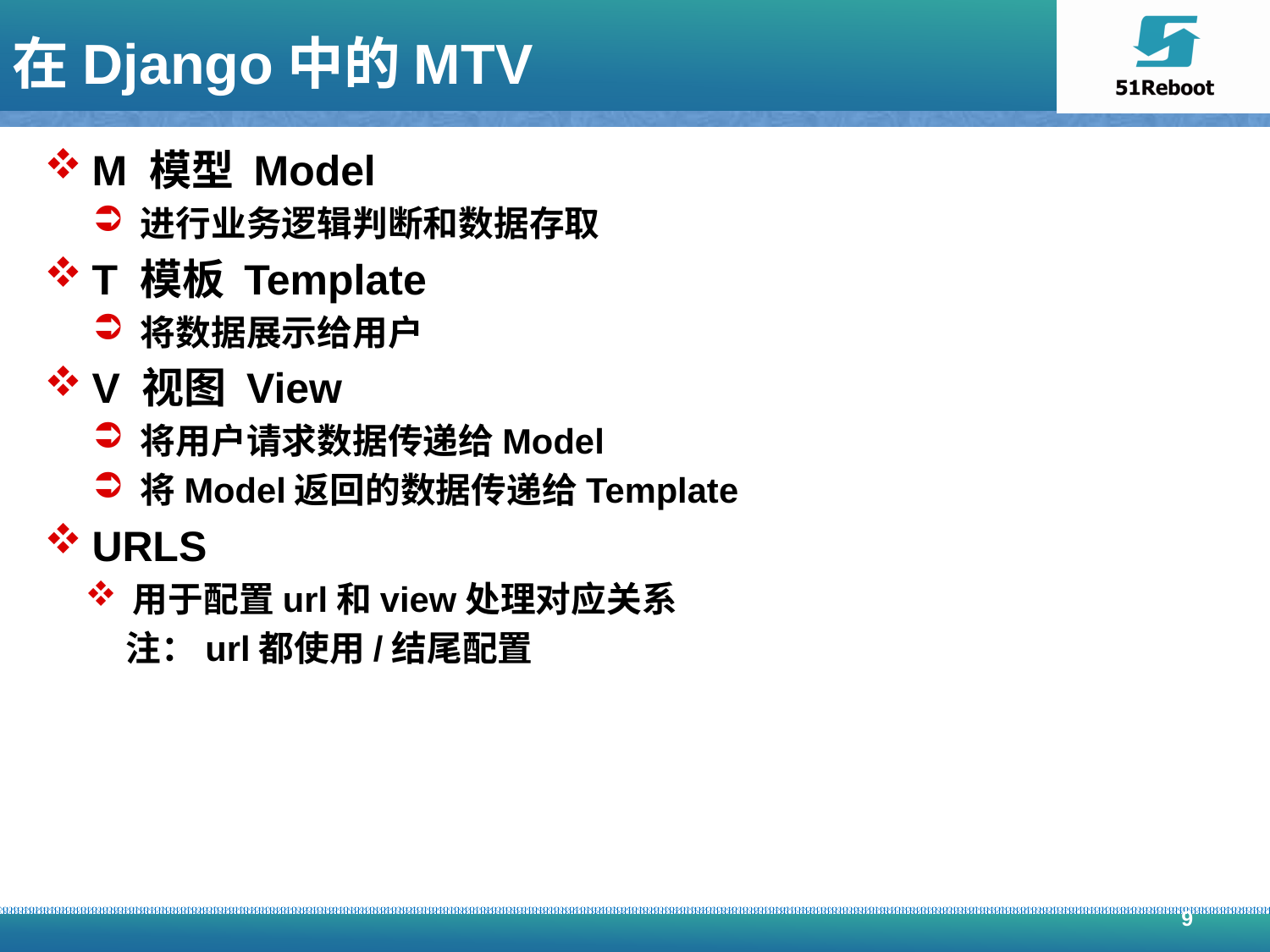

# 在Django中的MTV
M 模型 Model
进行业务逻辑判断和数据存取
T 模板 Template
将数据展示给用户
V 视图 View
将用户请求数据传递给Model
将Model返回的数据传递给Template
URLS
用于配置url和view处理对应关系
注：url都使用/结尾配置